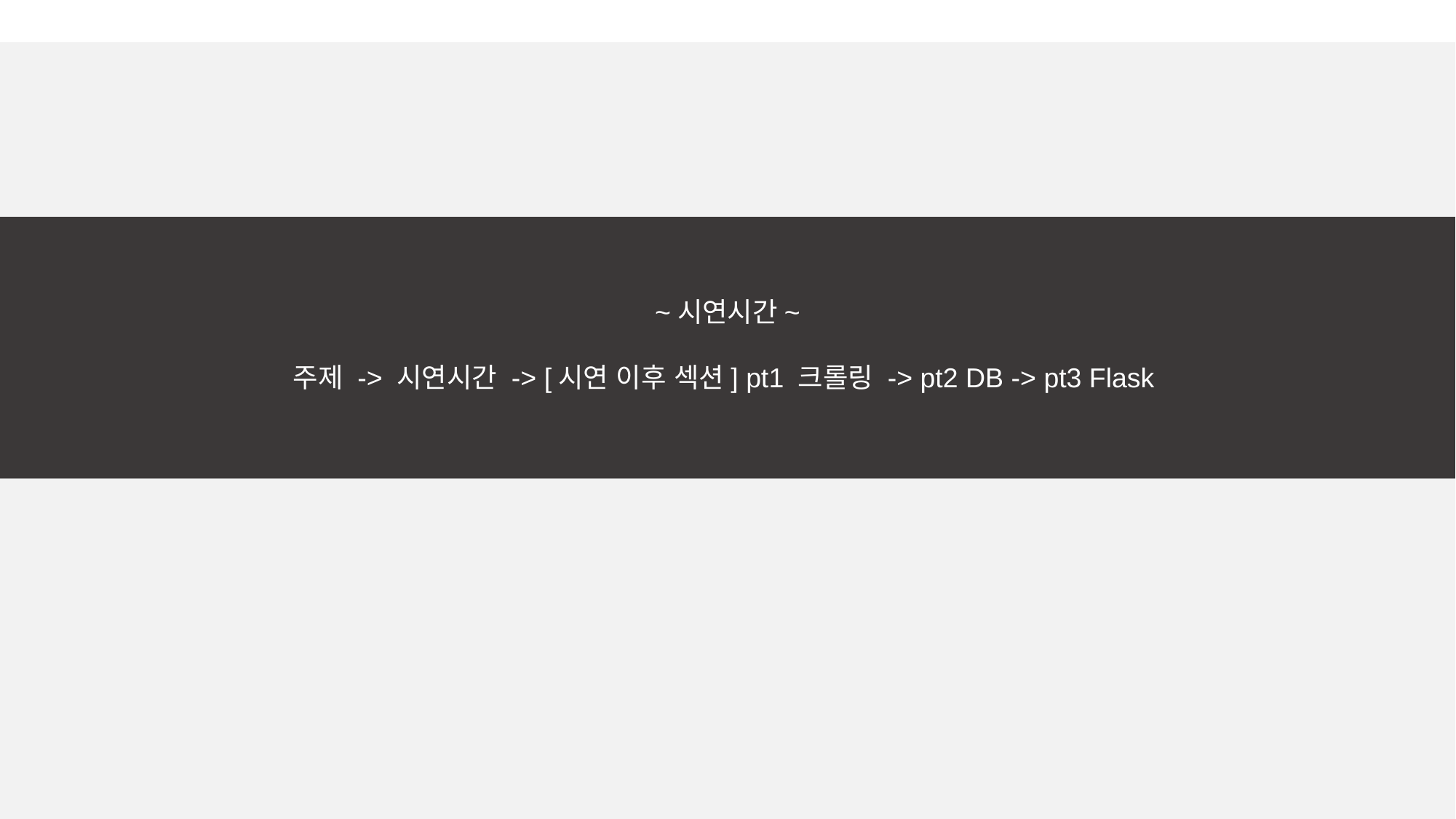

~시연시간~

주제 -> 시연시간 -> [시연 이후 섹션] pt1 크롤링 -> pt2 DB -> pt3 Flask